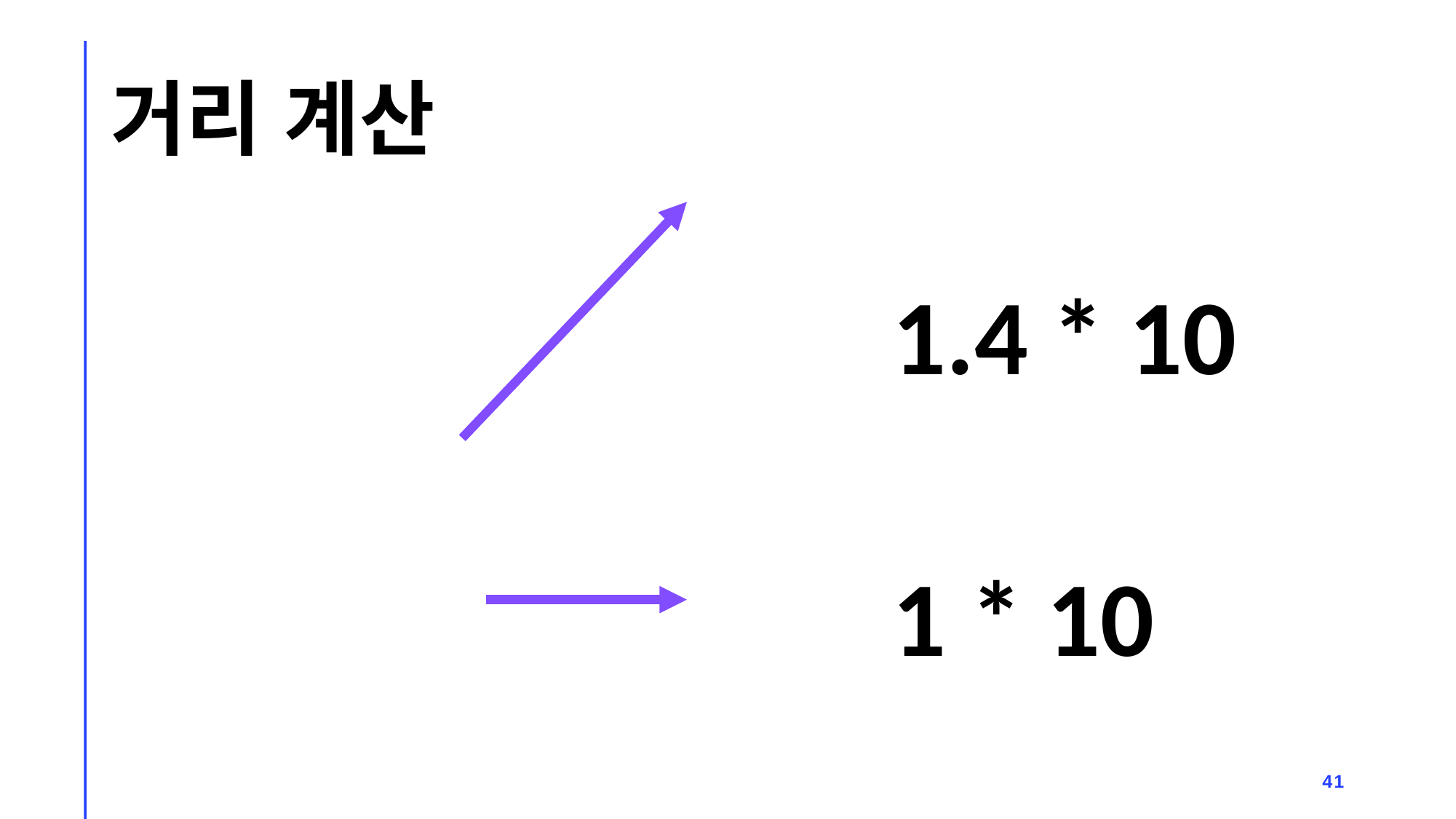

# 거리 계산
1.4 * 10
1 * 10
41